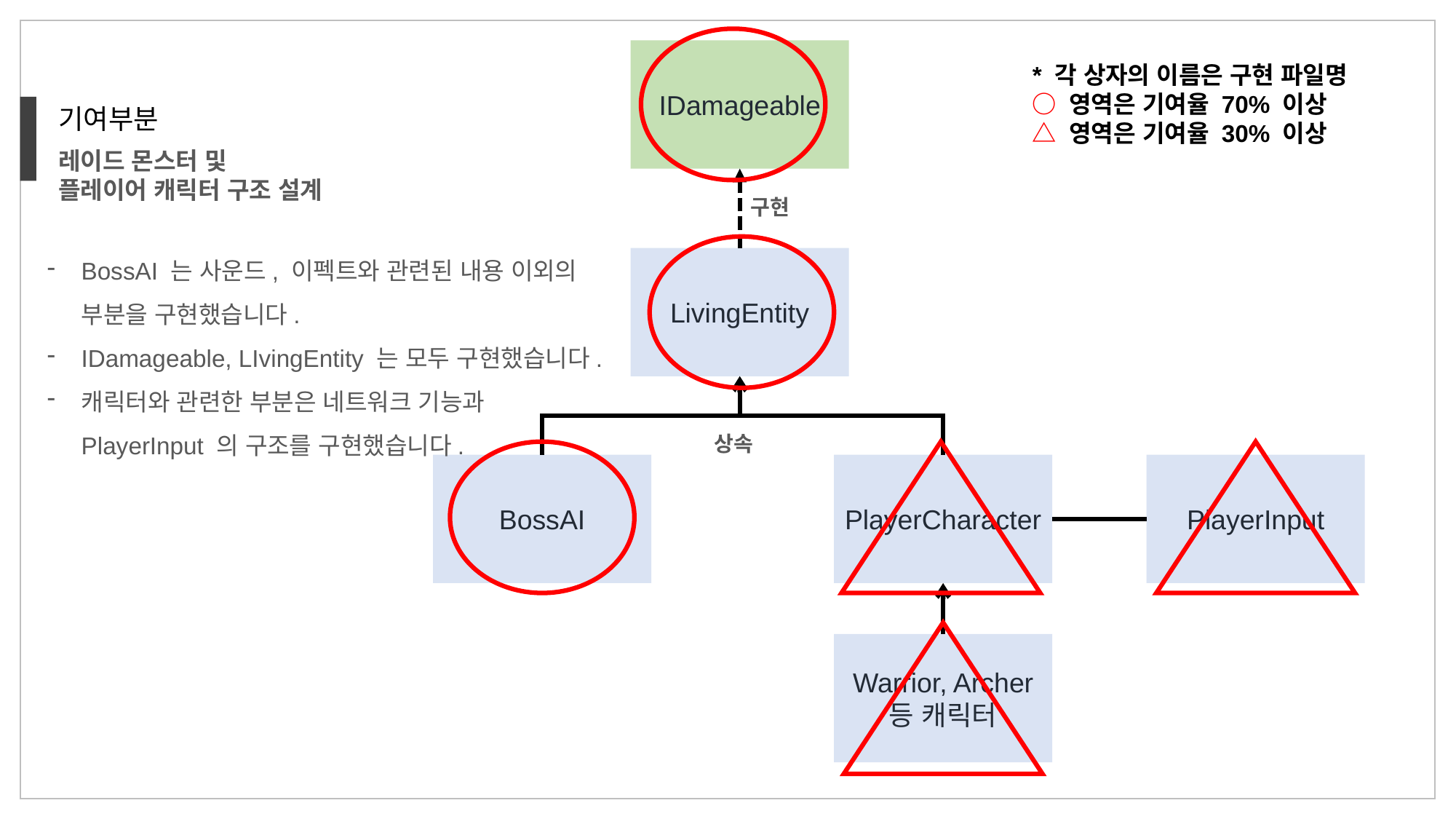

IDamageable
* 각 상자의 이름은 구현 파일명
○ 영역은 기여율 70% 이상
△ 영역은 기여율 30% 이상

기여부분
레이드 몬스터 및
플레이어 캐릭터 구조 설계
구현
BossAI 는 사운드, 이펙트와 관련된 내용 이외의 부분을 구현했습니다.
IDamageable, LIvingEntity 는 모두 구현했습니다.
캐릭터와 관련한 부분은 네트워크 기능과
PlayerInput 의 구조를 구현했습니다.

LivingEntity
상속

BossAI
PlayerInput
PlayerCharacter

Warrior, Archer 등 캐릭터